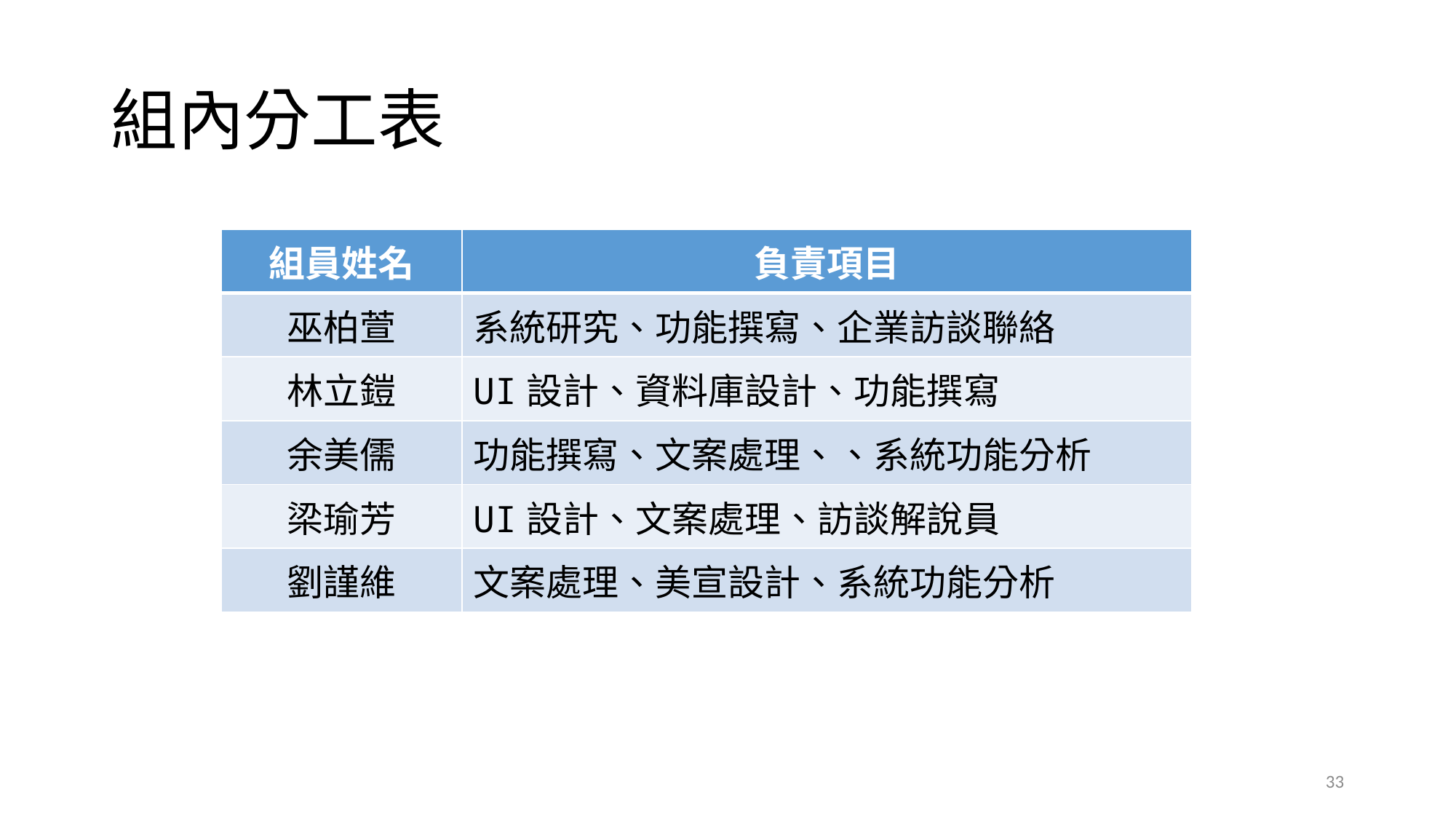

# 組內分工表
| 組員姓名 | 負責項目 |
| --- | --- |
| 巫柏萱 | 系統研究、功能撰寫、企業訪談聯絡 |
| 林立鎧 | UI設計、資料庫設計、功能撰寫 |
| 余美儒 | 功能撰寫、文案處理、、系統功能分析 |
| 梁瑜芳 | UI設計、文案處理、訪談解說員 |
| 劉謹維 | 文案處理、美宣設計、系統功能分析 |
33